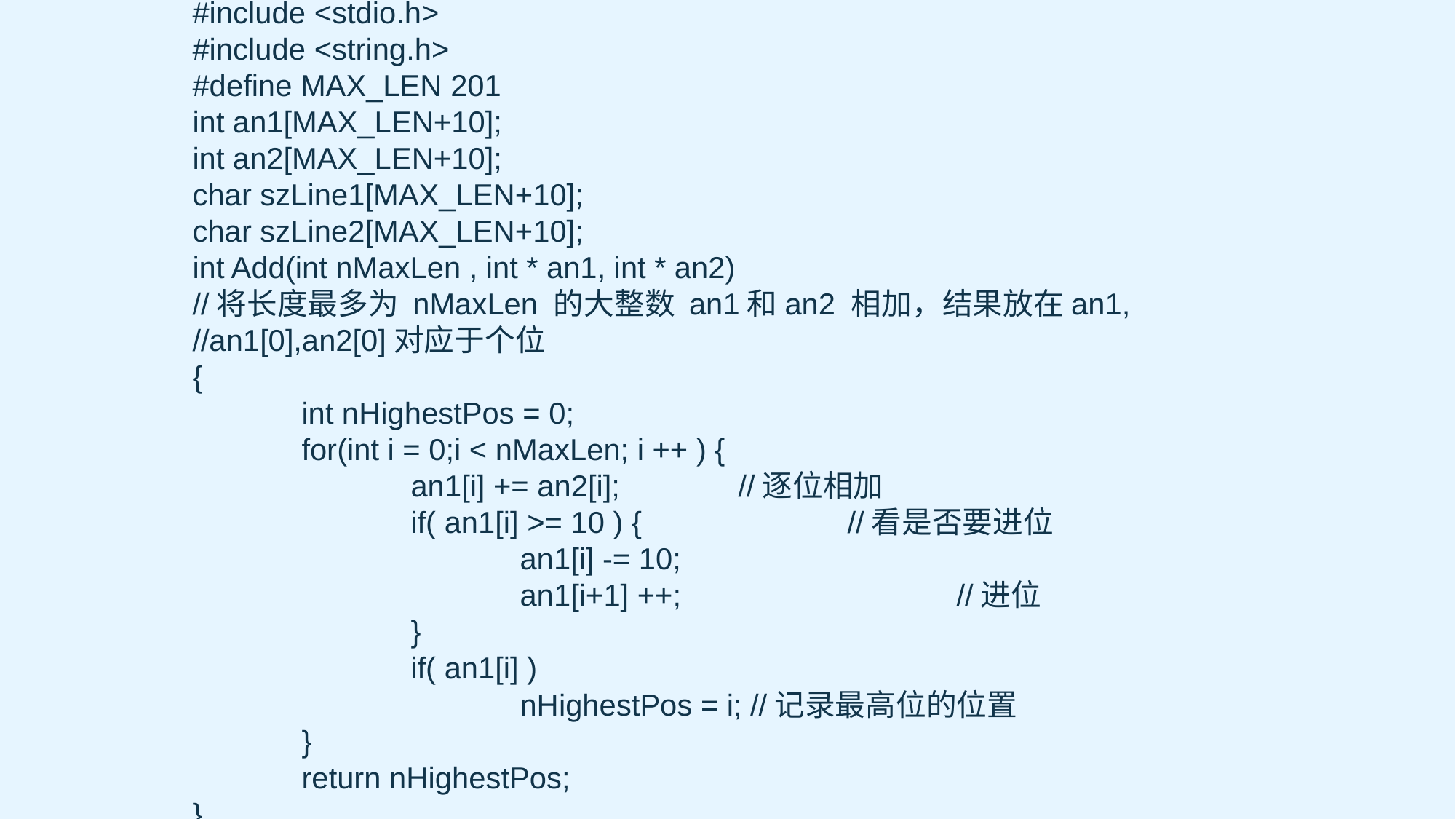

#include <stdio.h>
#include <string.h>
#define MAX_LEN 201
int an1[MAX_LEN+10];
int an2[MAX_LEN+10];
char szLine1[MAX_LEN+10];
char szLine2[MAX_LEN+10];
int Add(int nMaxLen , int * an1, int * an2)
//将长度最多为 nMaxLen 的大整数 an1和an2 相加，结果放在an1,
//an1[0],an2[0]对应于个位
{
	int nHighestPos = 0;
	for(int i = 0;i < nMaxLen; i ++ ) {
		an1[i] += an2[i];		//逐位相加
		if( an1[i] >= 10 ) {		//看是否要进位
			an1[i] -= 10;
			an1[i+1] ++;			//进位
		}
		if( an1[i] )
			nHighestPos = i; //记录最高位的位置
	}
	return nHighestPos;
}